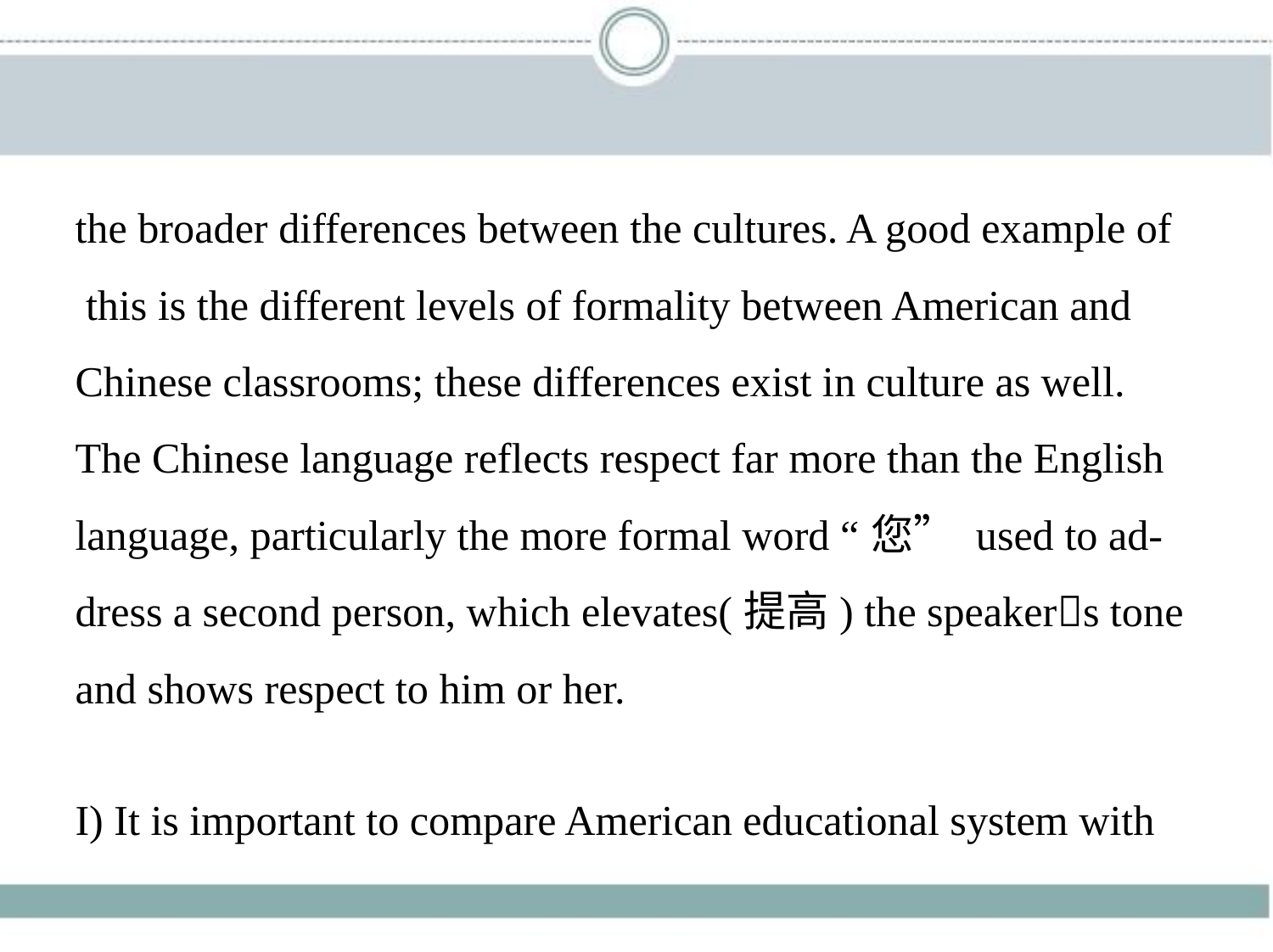

the broader differences between the cultures. A good example of
 this is the different levels of formality between American and
Chinese classrooms; these differences exist in culture as well.
The Chinese language reflects respect far more than the English
language, particularly the more formal word “您” used to ad-
dress a second person, which elevates(提高) the speaker􀆳s tone
and shows respect to him or her.
I) It is important to compare American educational system with